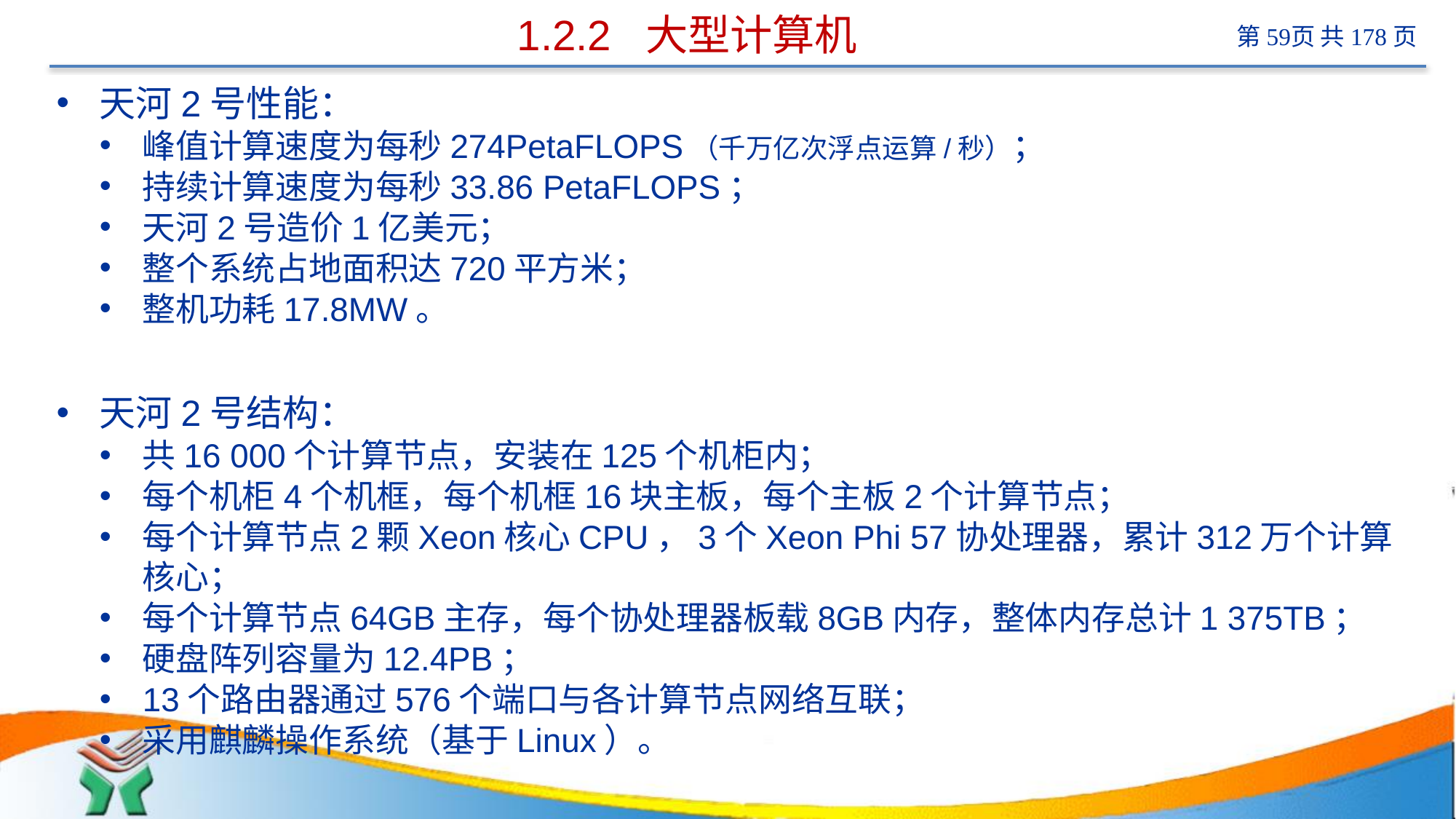

# 1.2.2  大型计算机
天河2号性能：
峰值计算速度为每秒274PetaFLOPS（千万亿次浮点运算/秒）；
持续计算速度为每秒33.86 PetaFLOPS；
天河2号造价1亿美元；
整个系统占地面积达720平方米；
整机功耗17.8MW。

天河2号结构：
共16 000个计算节点，安装在125个机柜内；
每个机柜4个机框，每个机框16块主板，每个主板2个计算节点；
每个计算节点2颗Xeon核心CPU，3个Xeon Phi 57协处理器，累计312万个计算核心；
每个计算节点64GB主存，每个协处理器板载8GB内存，整体内存总计1 375TB；
硬盘阵列容量为12.4PB；
13个路由器通过576个端口与各计算节点网络互联；
采用麒麟操作系统（基于Linux）。